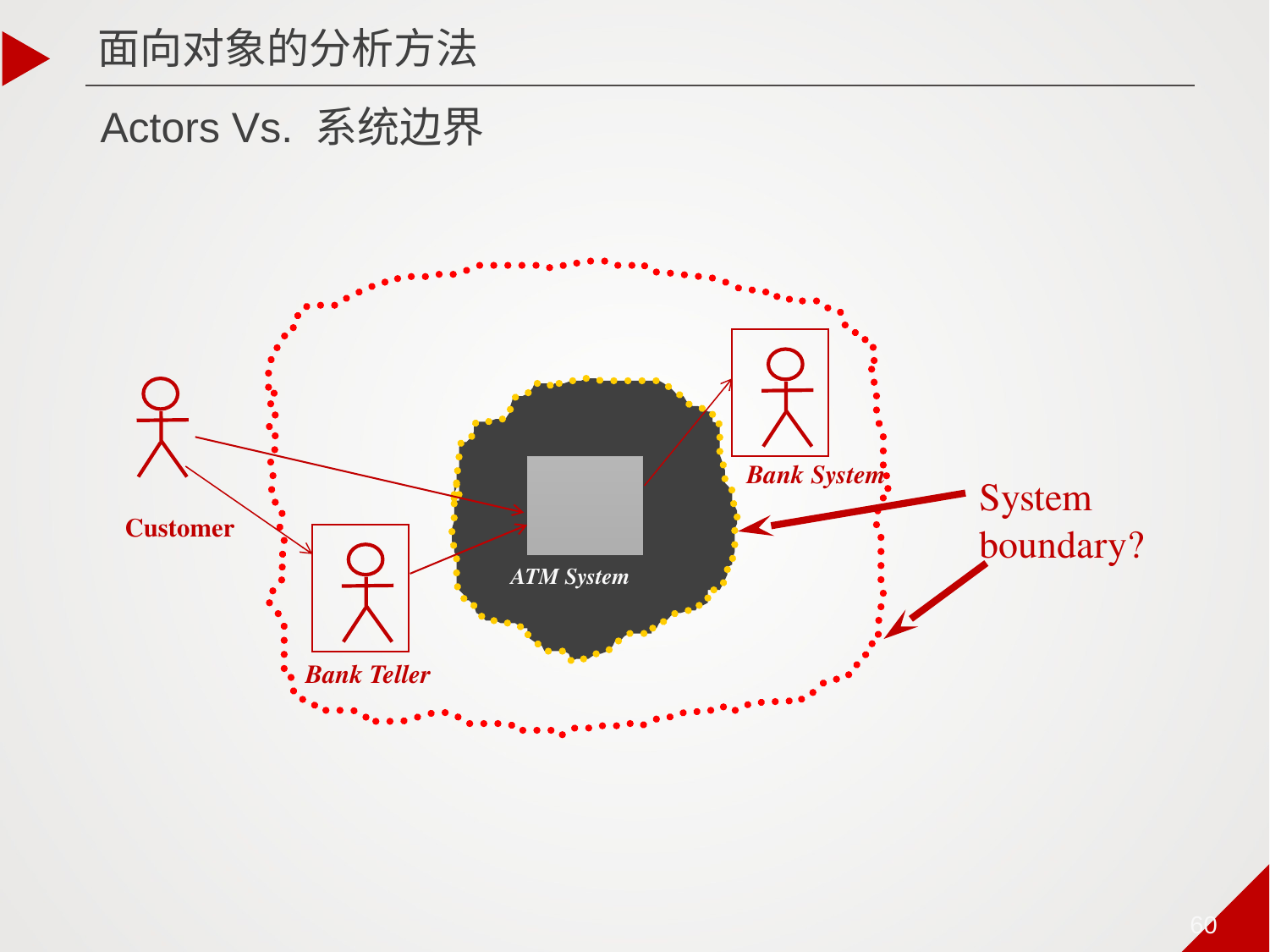

面向对象的分析方法

# Actors Vs. 系统边界

Customer

Bank System

System
boundary?

ATM System

Bank Teller